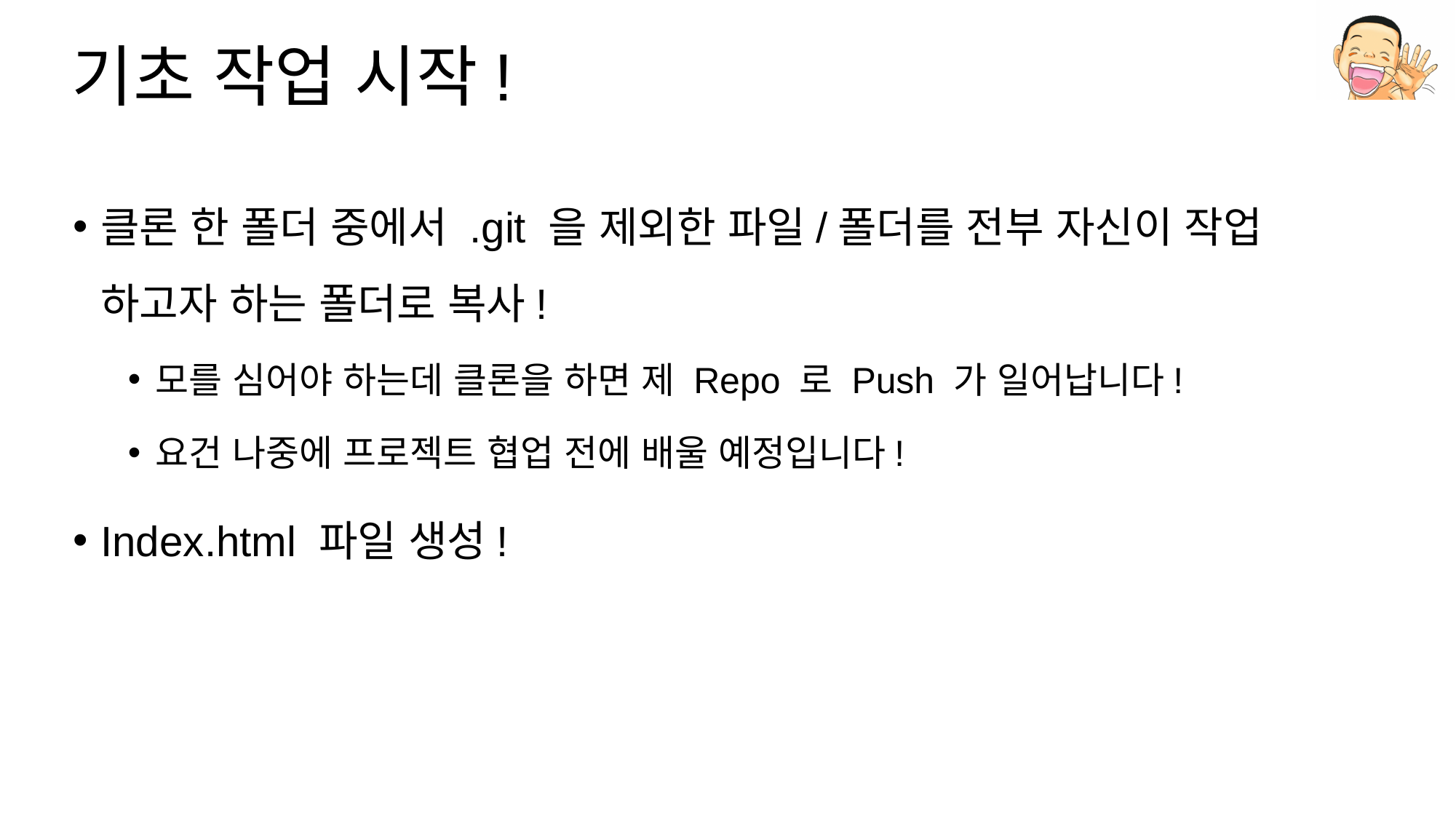

# 기초 작업 시작!
클론 한 폴더 중에서 .git 을 제외한 파일/폴더를 전부 자신이 작업 하고자 하는 폴더로 복사!
모를 심어야 하는데 클론을 하면 제 Repo 로 Push 가 일어납니다!
요건 나중에 프로젝트 협업 전에 배울 예정입니다!
Index.html 파일 생성!